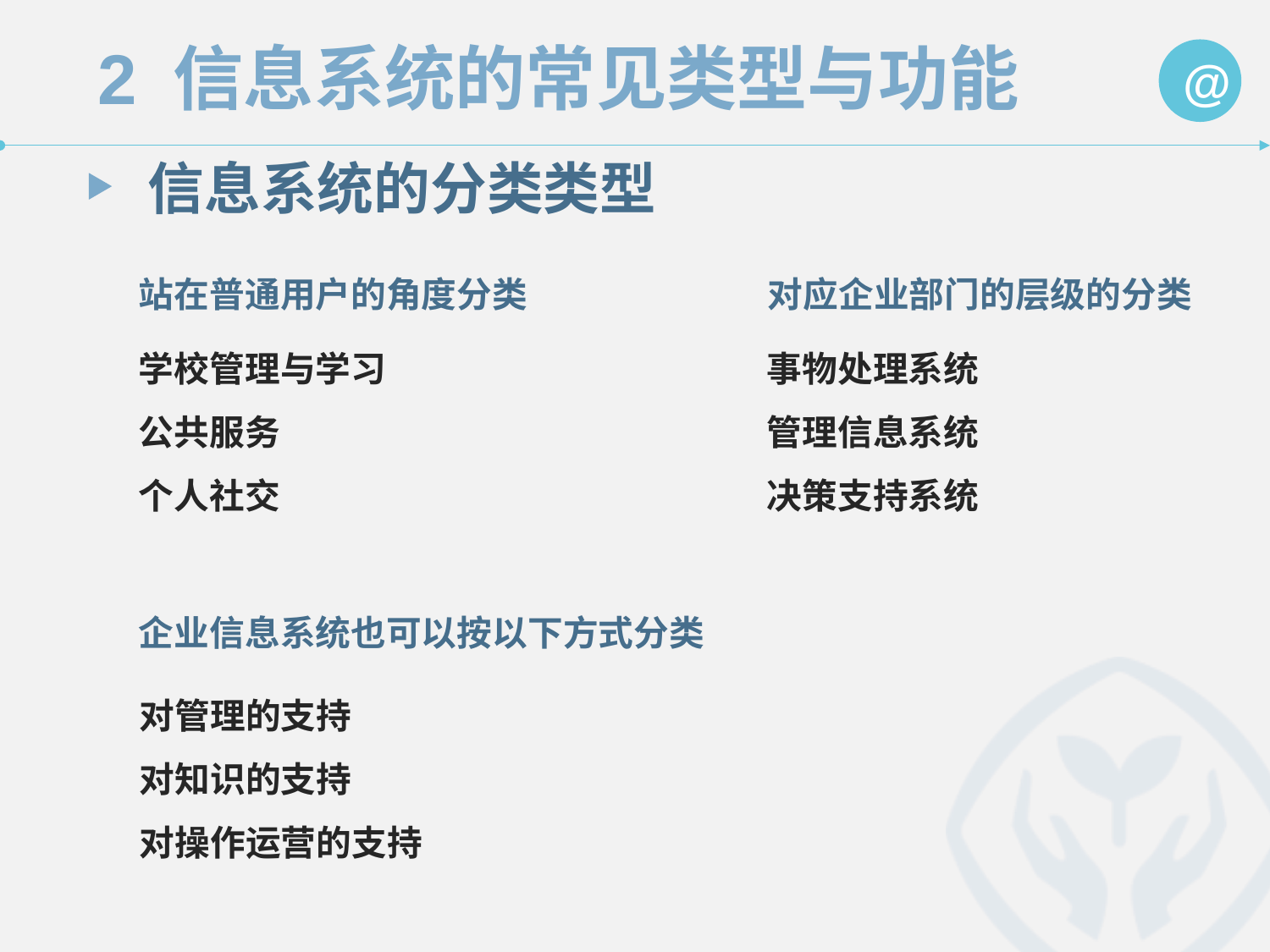

信息系统的分类类型

站在普通用户的角度分类
对应企业部门的层级的分类
学校管理与学习
公共服务
个人社交
事物处理系统
管理信息系统
决策支持系统
企业信息系统也可以按以下方式分类
对管理的支持
对知识的支持
对操作运营的支持